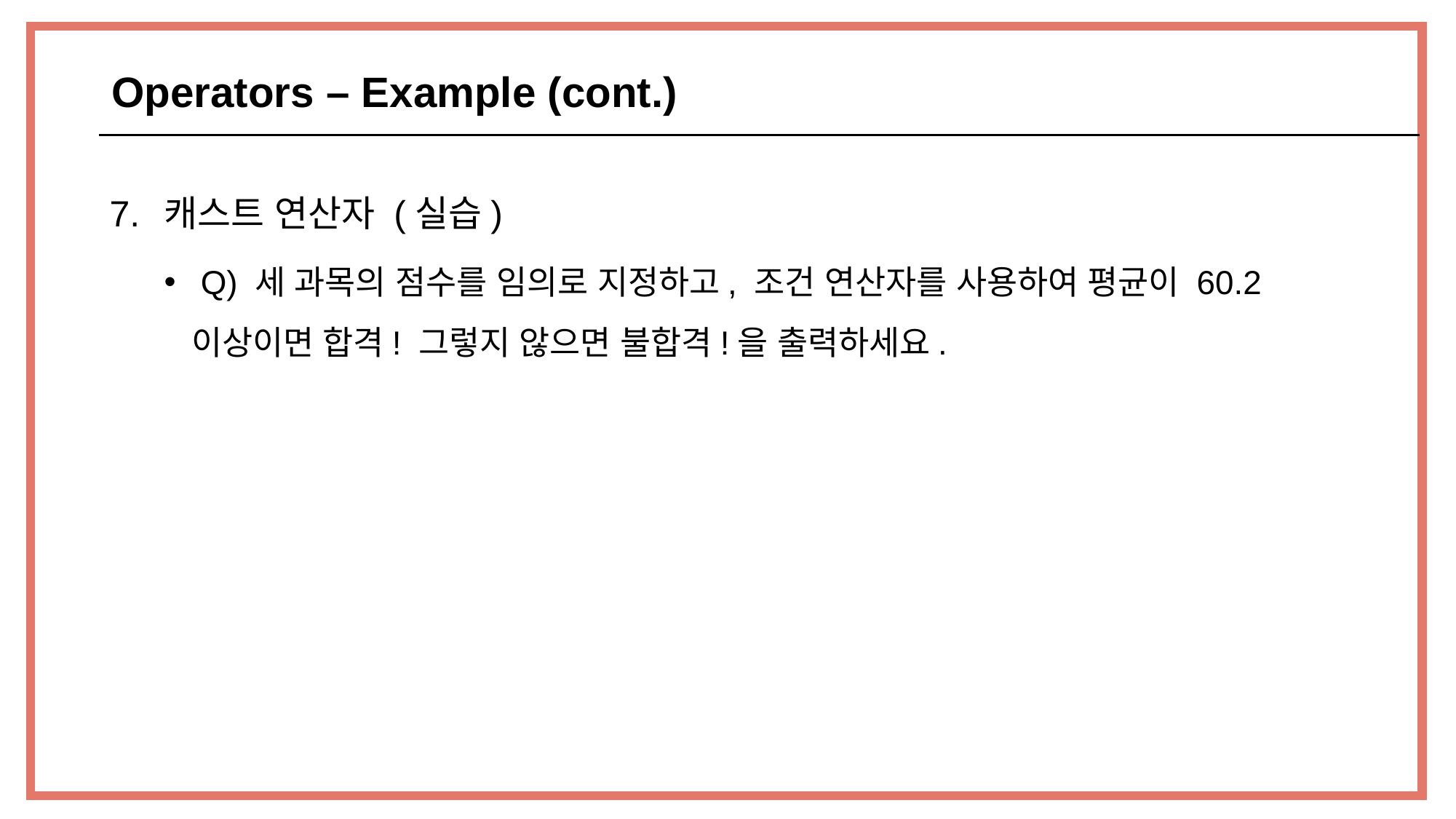

Operators – Example (cont.)
캐스트 연산자 (실습)
 Q) 세 과목의 점수를 임의로 지정하고, 조건 연산자를 사용하여 평균이 60.2 이상이면 합격! 그렇지 않으면 불합격!을 출력하세요.

62